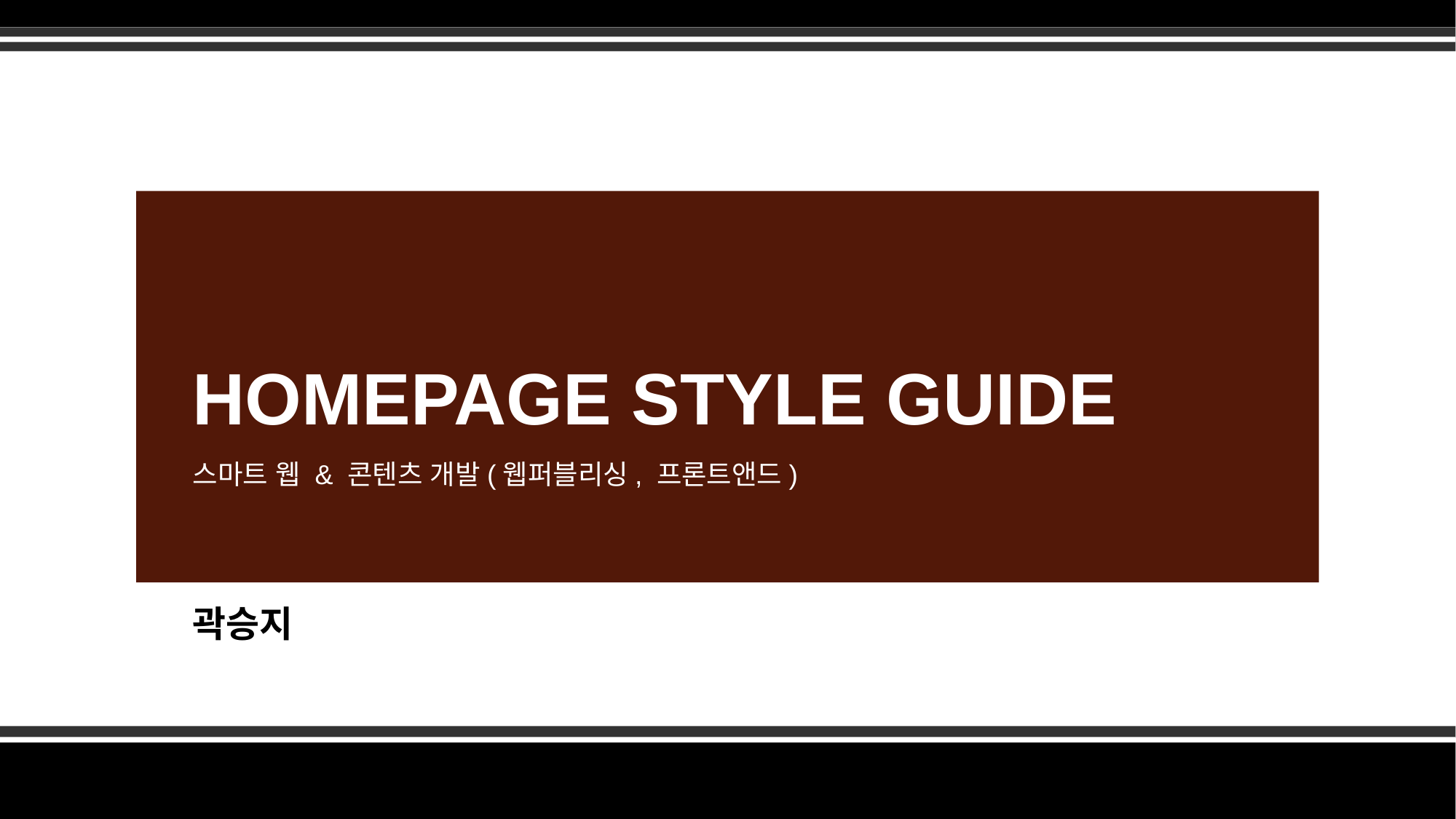

# HOMEPAGE STYLE GUIDE ㅎ 스마트 웹 & 콘텐츠 개발(웹퍼블리싱, 프론트앤드)
곽승지